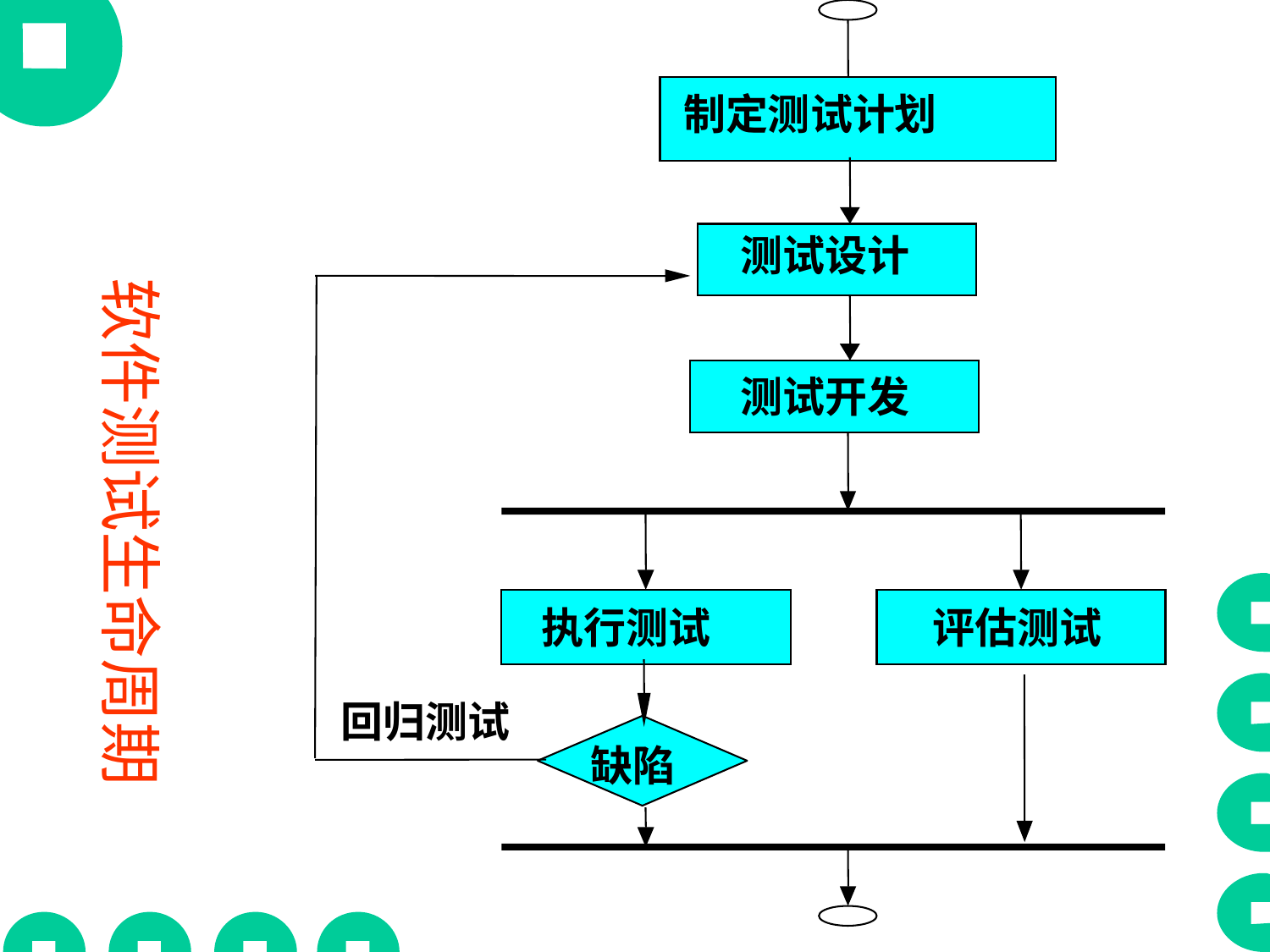

制定测试计划

测试设计

测试开发

执行测试
评估测试

回归测试

缺陷

软件测试生命周期